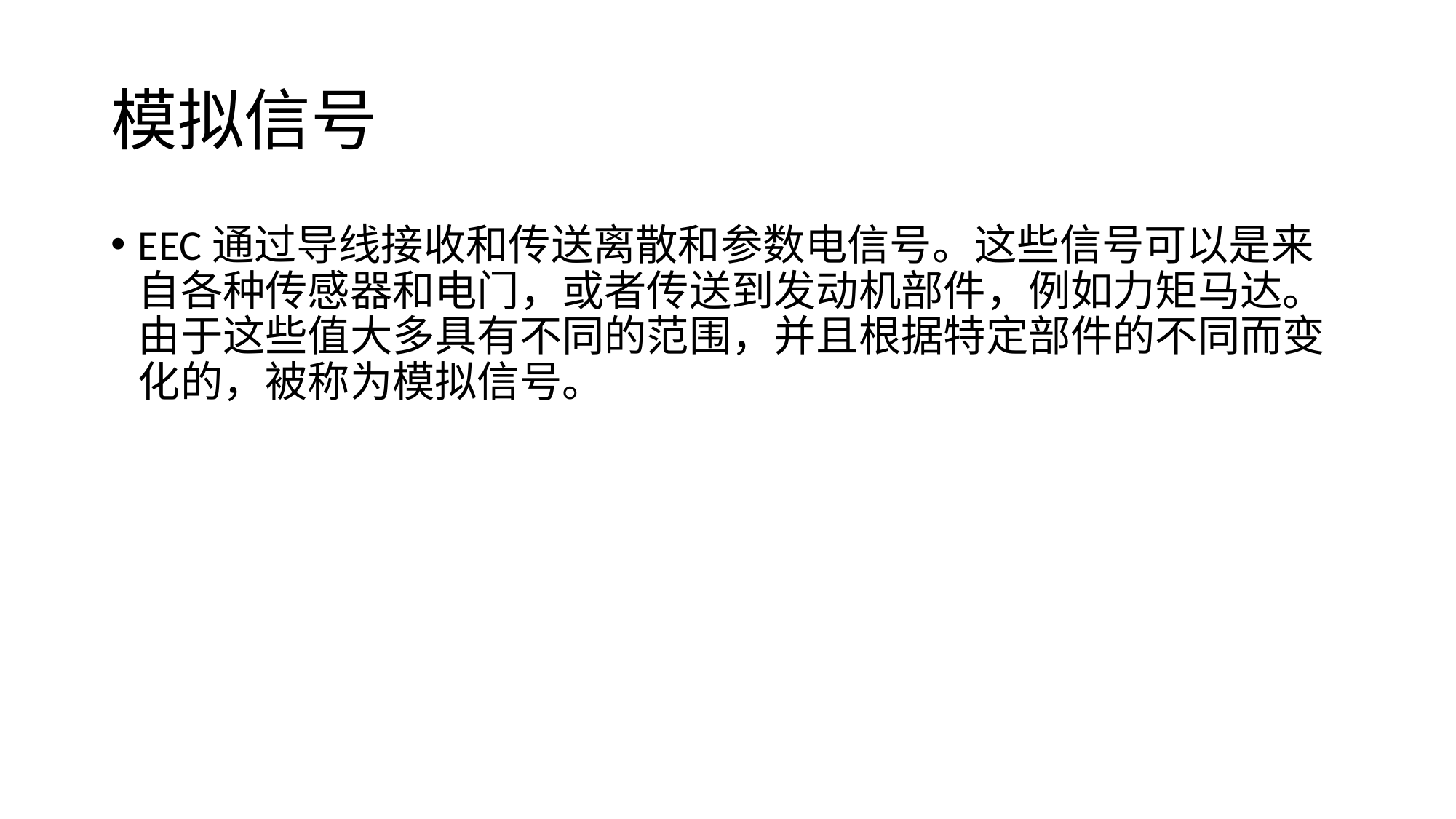

# 模拟信号
EEC通过导线接收和传送离散和参数电信号。这些信号可以是来自各种传感器和电门，或者传送到发动机部件，例如力矩马达。由于这些值大多具有不同的范围，并且根据特定部件的不同而变化的，被称为模拟信号。